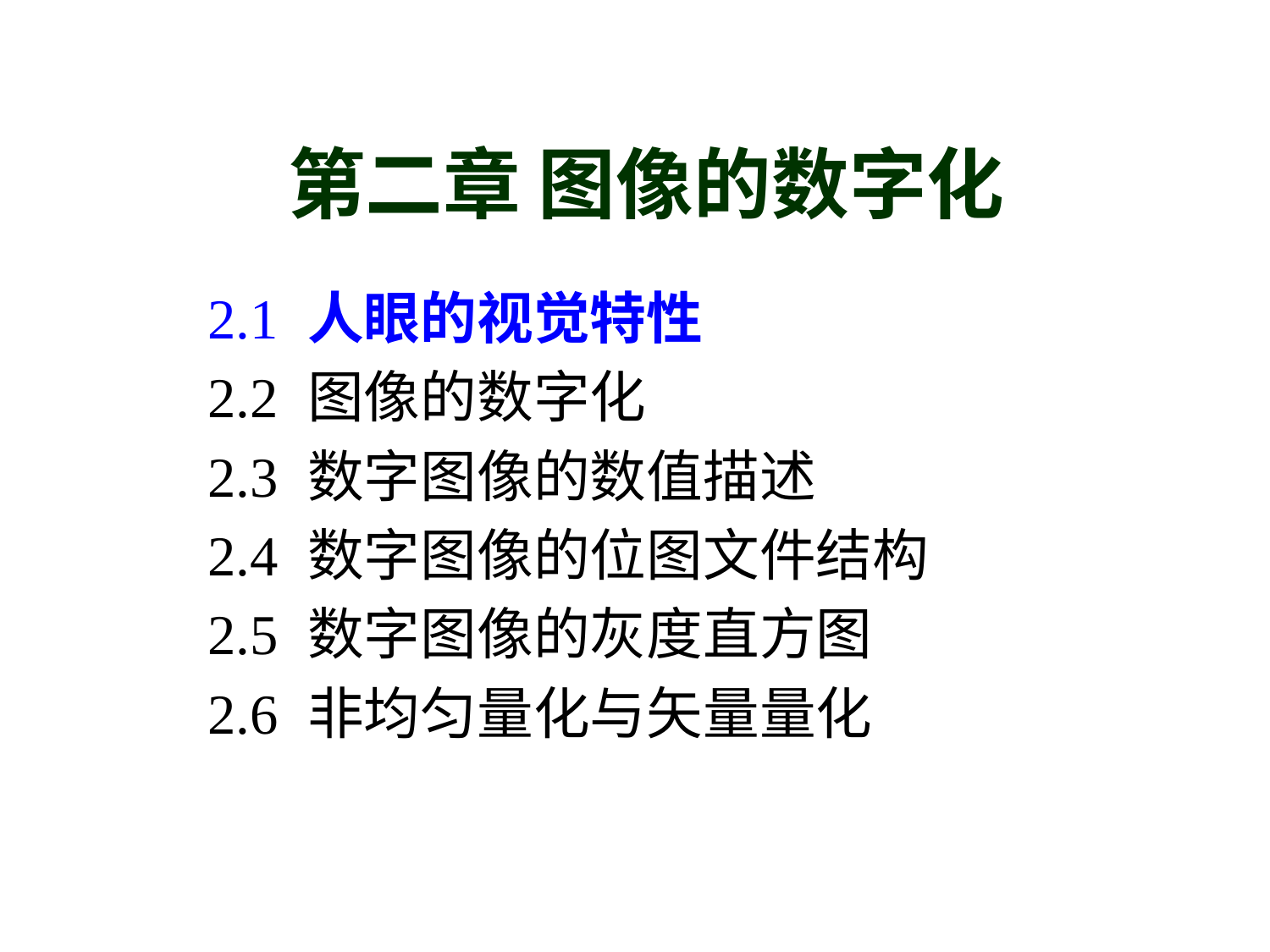

第二章 图像的数字化
2.1 人眼的视觉特性
2.2 图像的数字化
2.3 数字图像的数值描述
2.4 数字图像的位图文件结构
2.5 数字图像的灰度直方图
2.6 非均匀量化与矢量量化